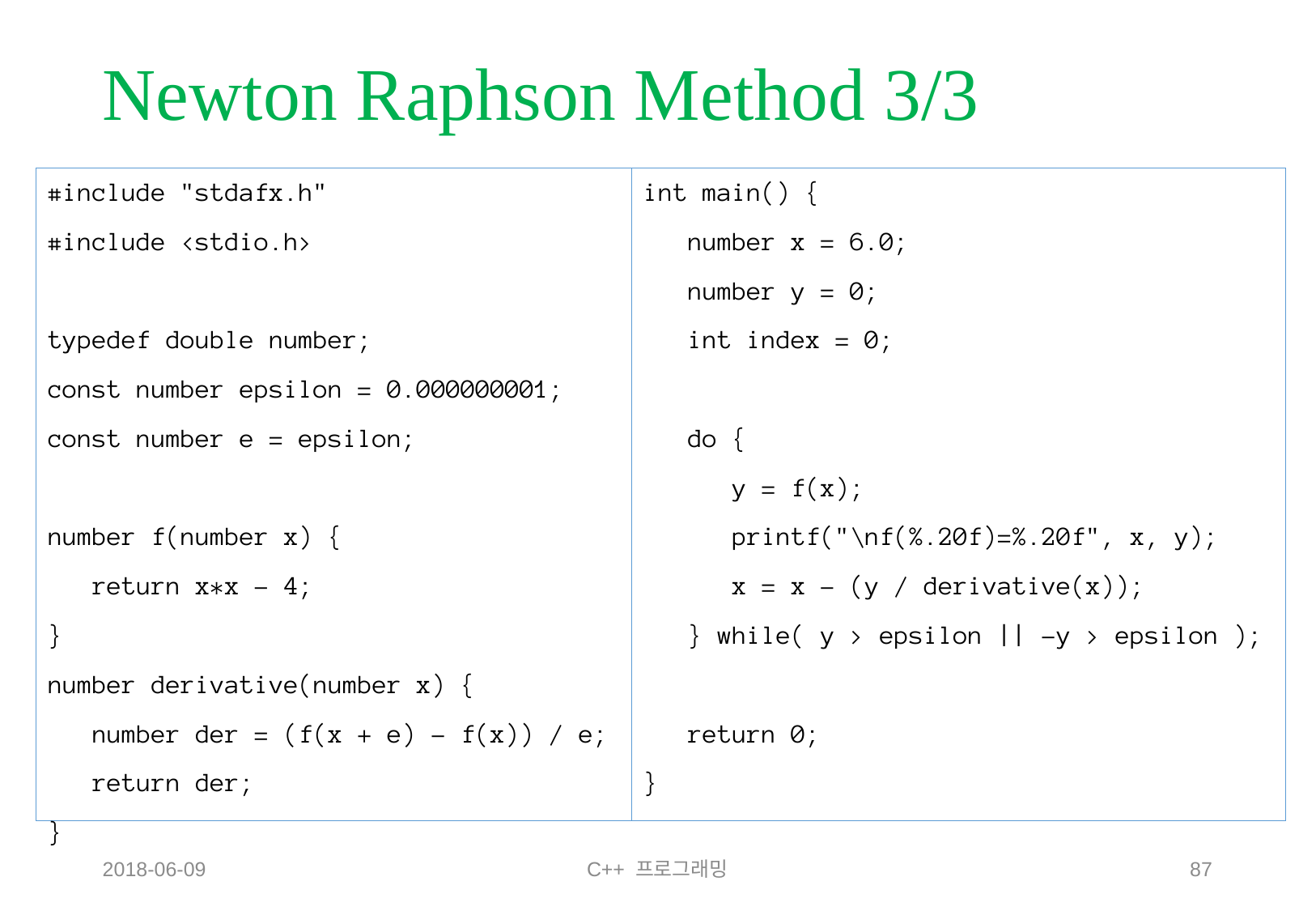

# Newton Raphson Method 3/3
#include "stdafx.h"
#include <stdio.h>

typedef double number;
const number epsilon = 0.000000001;
const number e = epsilon;

number f(number x) {
   return x*x - 4;
}
number derivative(number x) {
   number der = (f(x + e) - f(x)) / e;
   return der;
}
int main() {
   number x = 6.0;
   number y = 0;
   int index = 0;

   do {
      y = f(x);
      printf("\nf(%.20f)=%.20f", x, y);
      x = x - (y / derivative(x));
   } while( y > epsilon || -y > epsilon );

   return 0;
}
2018-06-09
C++ 프로그래밍
87